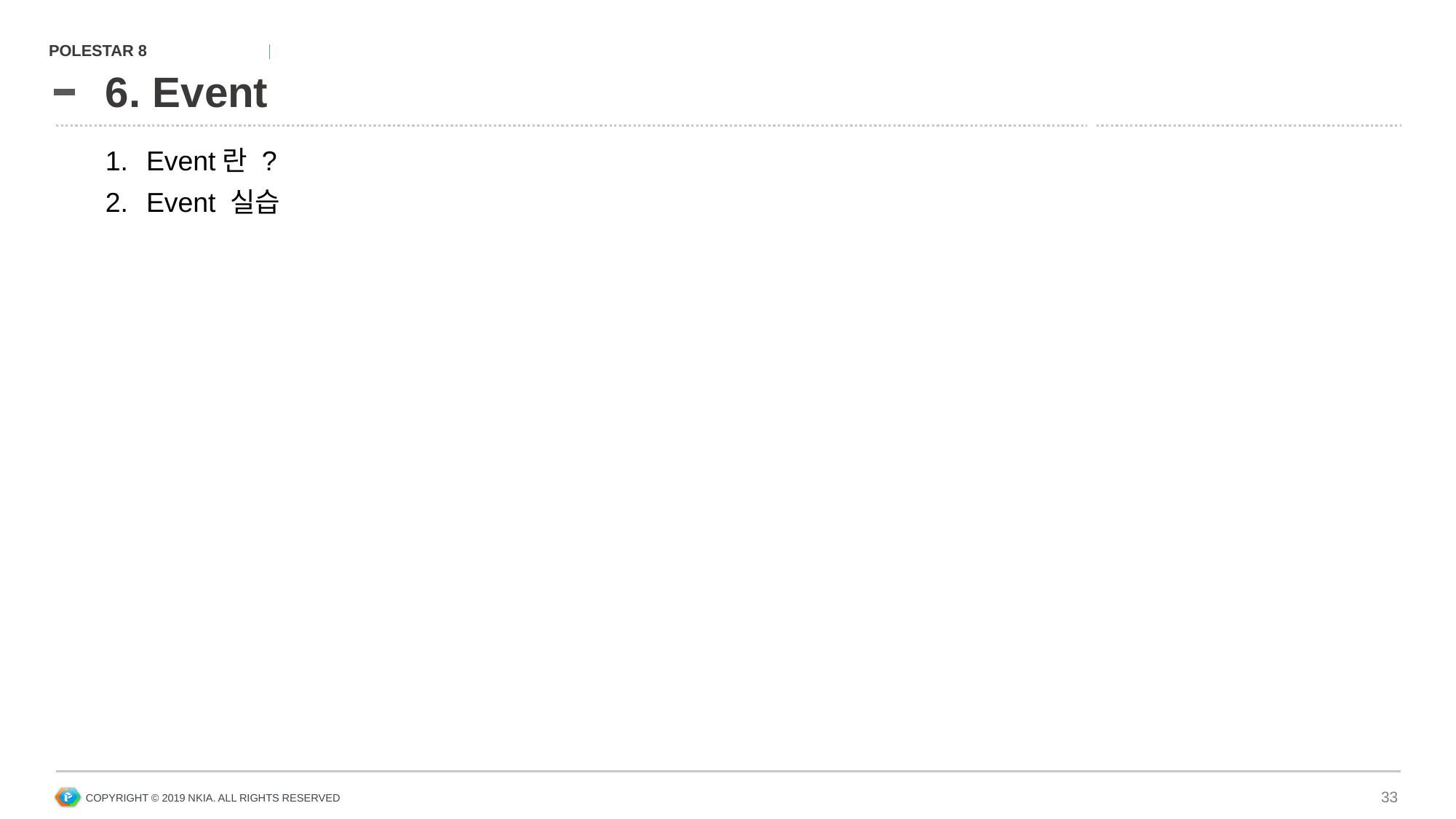

# 6. Event
Event란 ?
Event 실습